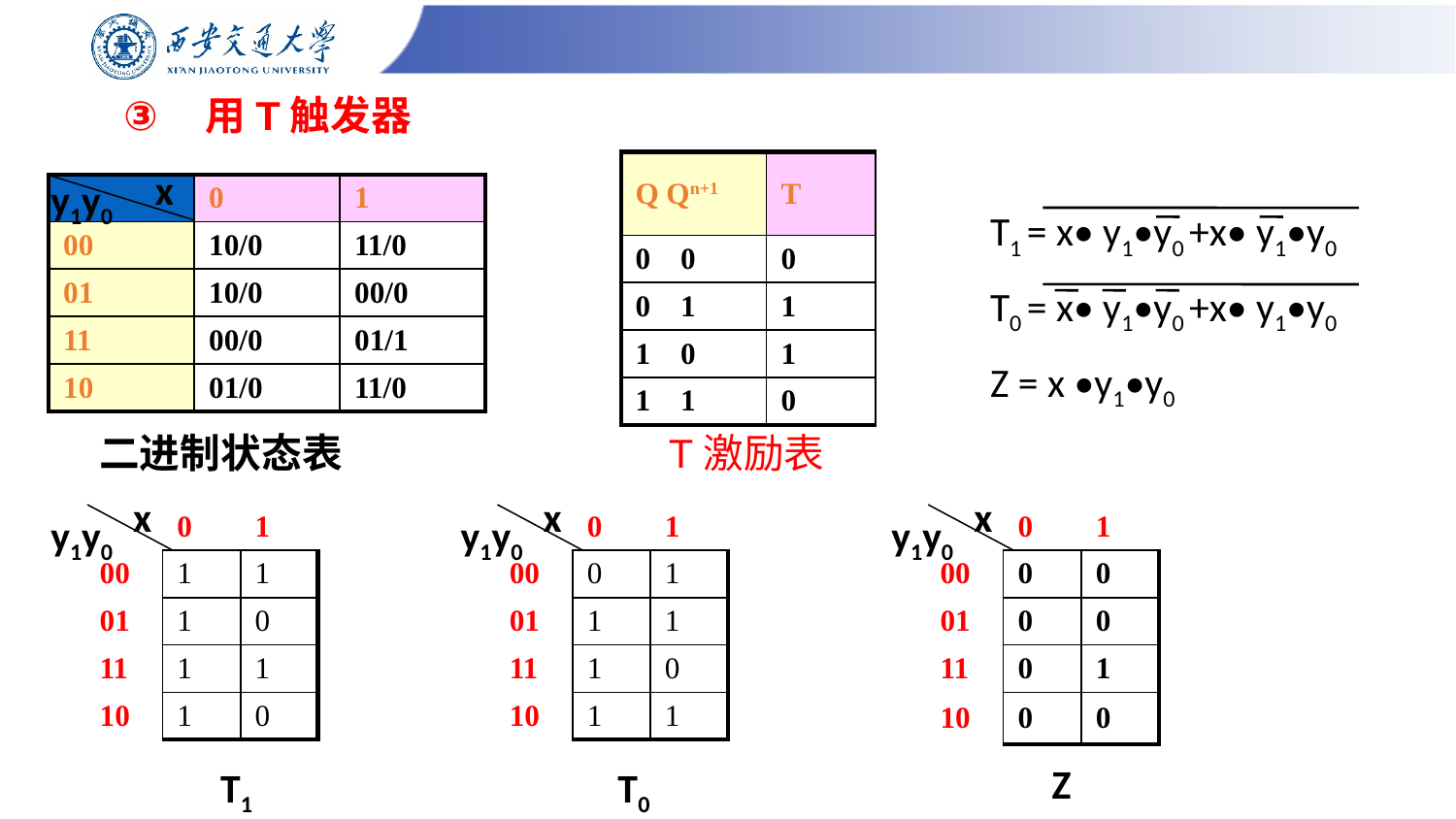

# 用T触发器
| Q Qn+1 | T |
| --- | --- |
| 0 0 | 0 |
| 0 1 | 1 |
| 1 0 | 1 |
| 1 1 | 0 |
x
y1y0
|  | 0 | 1 |
| --- | --- | --- |
| 00 | 10/0 | 11/0 |
| 01 | 10/0 | 00/0 |
| 11 | 00/0 | 01/1 |
| 10 | 01/0 | 11/0 |

T1 = x• y1•y0 +x• y1•y0
T0 = x• y1•y0 +x• y1•y0
Z = x •y1•y0

二进制状态表
T激励表
x
x
x
y1y0
|  | 0 | 1 |
| --- | --- | --- |
| 00 | 1 | 1 |
| 01 | 1 | 0 |
| 11 | 1 | 1 |
| 10 | 1 | 0 |
y1y0
|  | 0 | 1 |
| --- | --- | --- |
| 00 | 0 | 1 |
| 01 | 1 | 1 |
| 11 | 1 | 0 |
| 10 | 1 | 1 |
y1y0
|  | 0 | 1 |
| --- | --- | --- |
| 00 | 0 | 0 |
| 01 | 0 | 0 |
| 11 | 0 | 1 |
| 10 | 0 | 0 |

Z
T1
T0